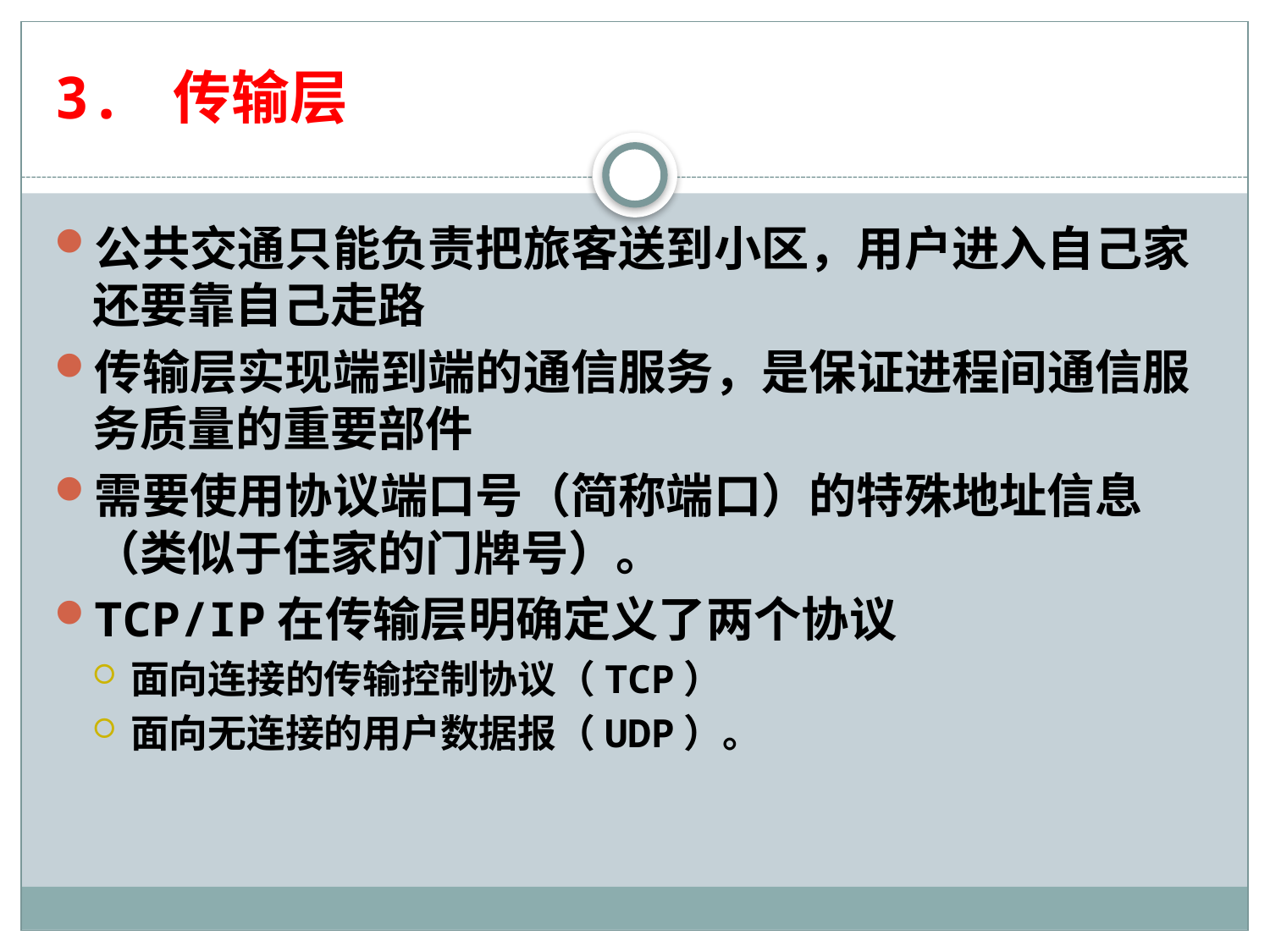

# 3. 传输层
公共交通只能负责把旅客送到小区，用户进入自己家还要靠自己走路
传输层实现端到端的通信服务，是保证进程间通信服务质量的重要部件
需要使用协议端口号（简称端口）的特殊地址信息（类似于住家的门牌号）。
TCP/IP在传输层明确定义了两个协议
面向连接的传输控制协议（TCP）
面向无连接的用户数据报（UDP）。